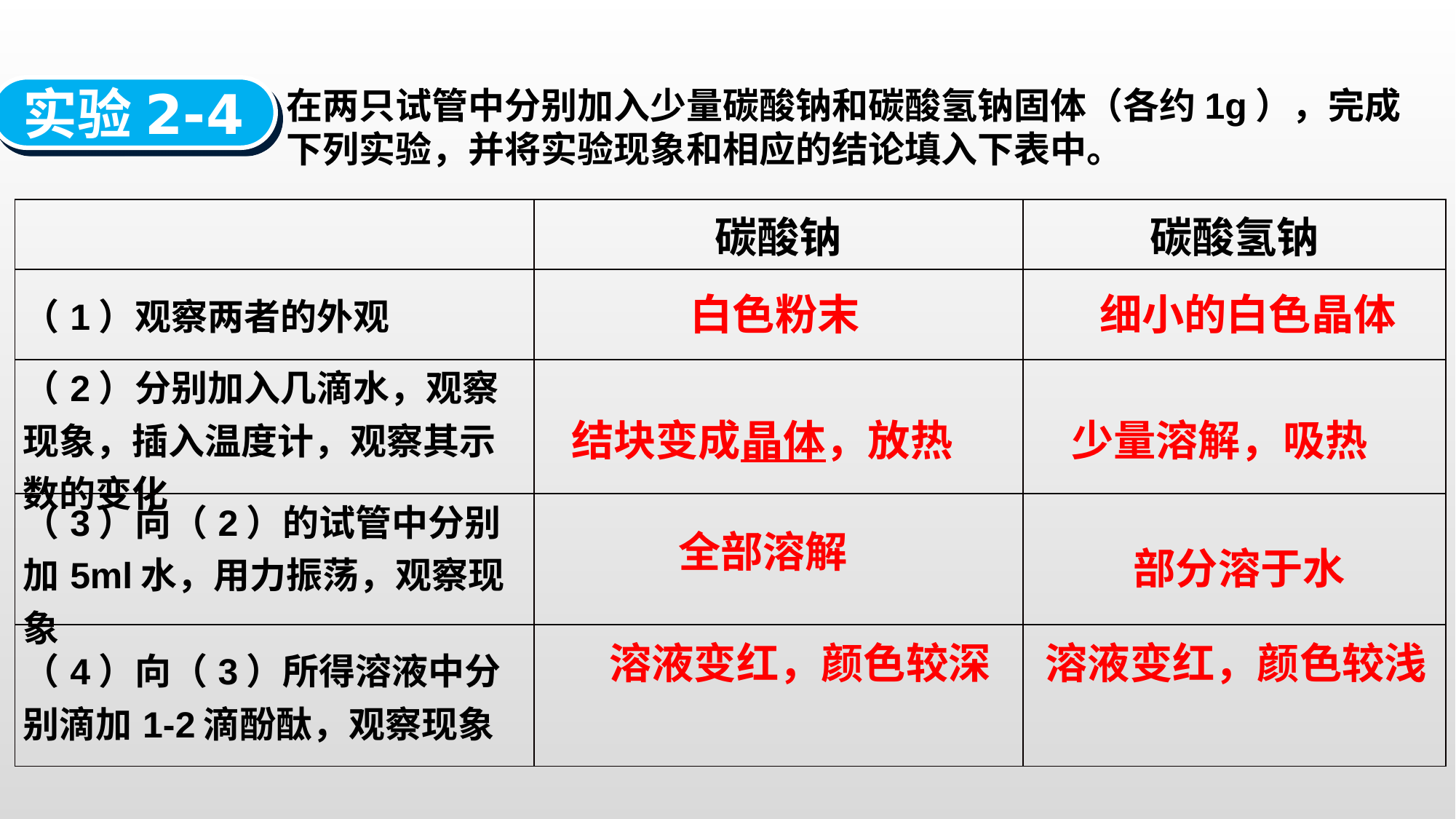

实验2-4
在两只试管中分别加入少量碳酸钠和碳酸氢钠固体（各约1g），完成下列实验，并将实验现象和相应的结论填入下表中。
|  | 碳酸钠 | 碳酸氢钠 |
| --- | --- | --- |
| （1）观察两者的外观 |  |  |
| （2）分别加入几滴水，观察现象，插入温度计，观察其示数的变化 |  |  |
| （3）向（2）的试管中分别加5ml水，用力振荡，观察现象 |  |  |
| （4）向（3）所得溶液中分别滴加1-2滴酚酞，观察现象 |  |  |
细小的白色晶体
白色粉末
结块变成晶体，放热
少量溶解，吸热
全部溶解
部分溶于水
溶液变红，颜色较深
溶液变红，颜色较浅